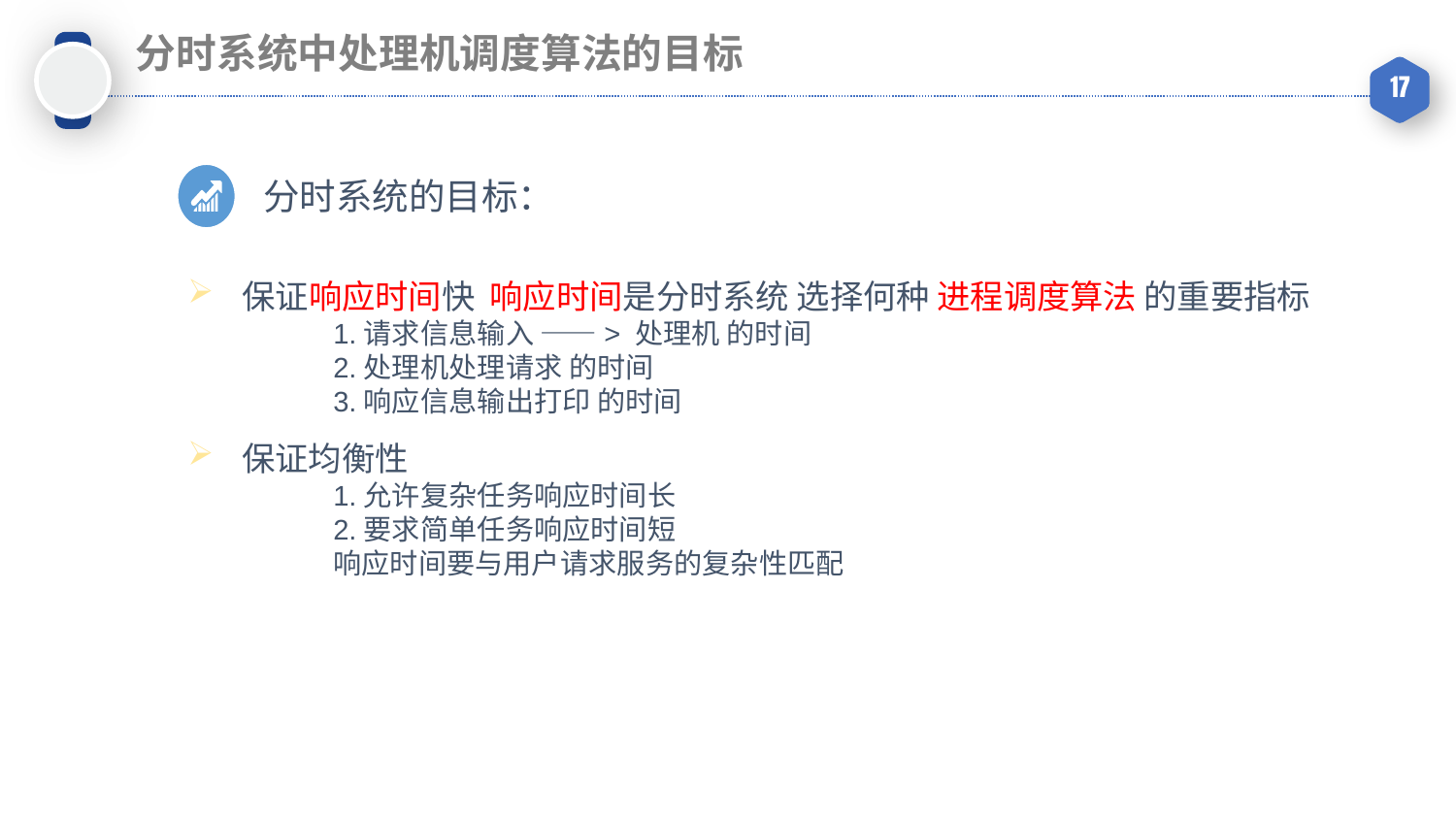

分时系统中处理机调度算法的目标

分时系统的目标：
保证响应时间快  响应时间是分时系统 选择何种 进程调度算法 的重要指标
	1.请求信息输入 ——> 处理机 的时间
	2.处理机处理请求 的时间
	3.响应信息输出打印 的时间
保证均衡性
	1.允许复杂任务响应时间长
	2.要求简单任务响应时间短
	响应时间要与用户请求服务的复杂性匹配